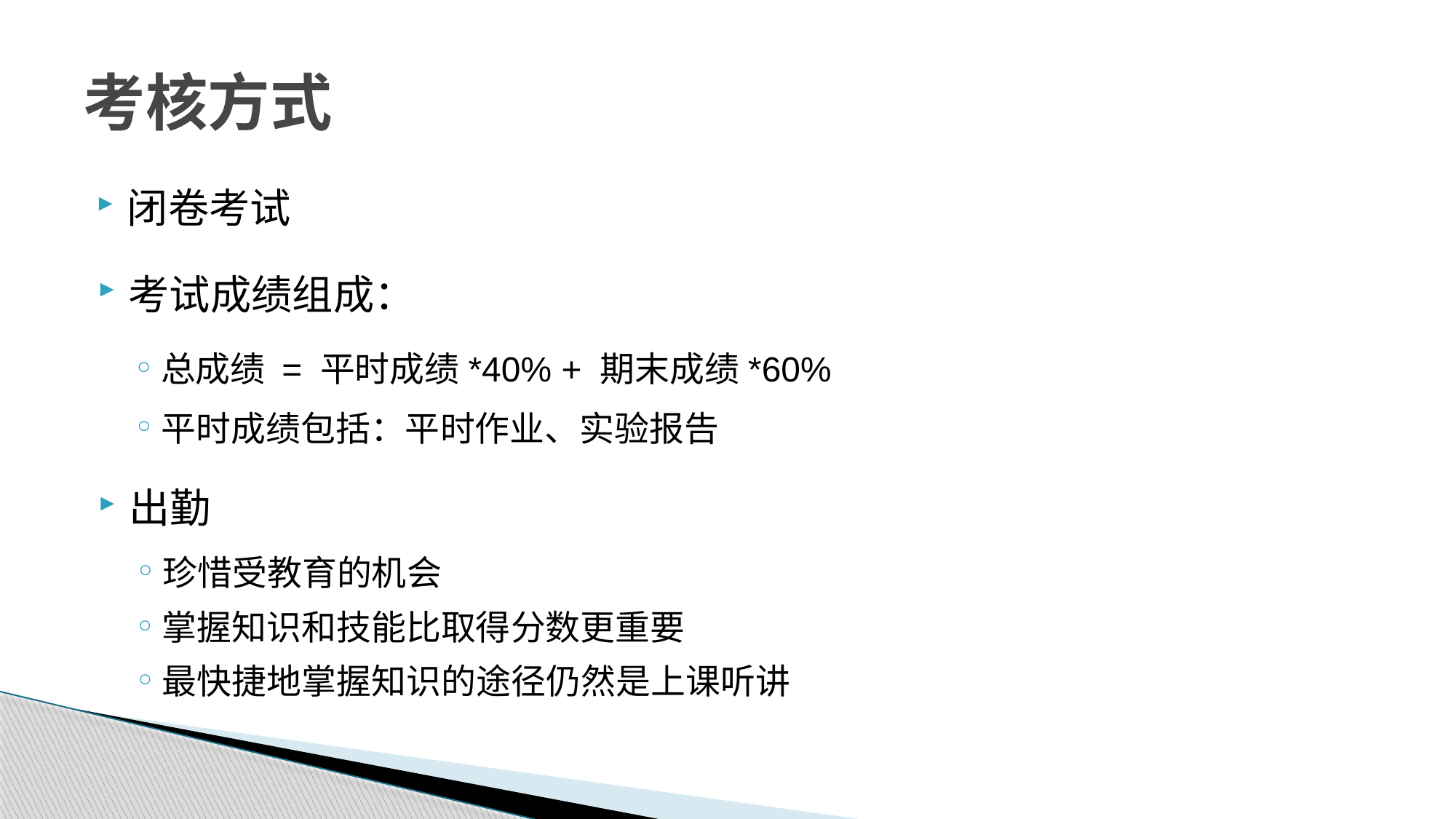

# 考核方式
闭卷考试
考试成绩组成：
总成绩 = 平时成绩*40% + 期末成绩*60%
平时成绩包括：平时作业、实验报告
出勤
珍惜受教育的机会
掌握知识和技能比取得分数更重要
最快捷地掌握知识的途径仍然是上课听讲